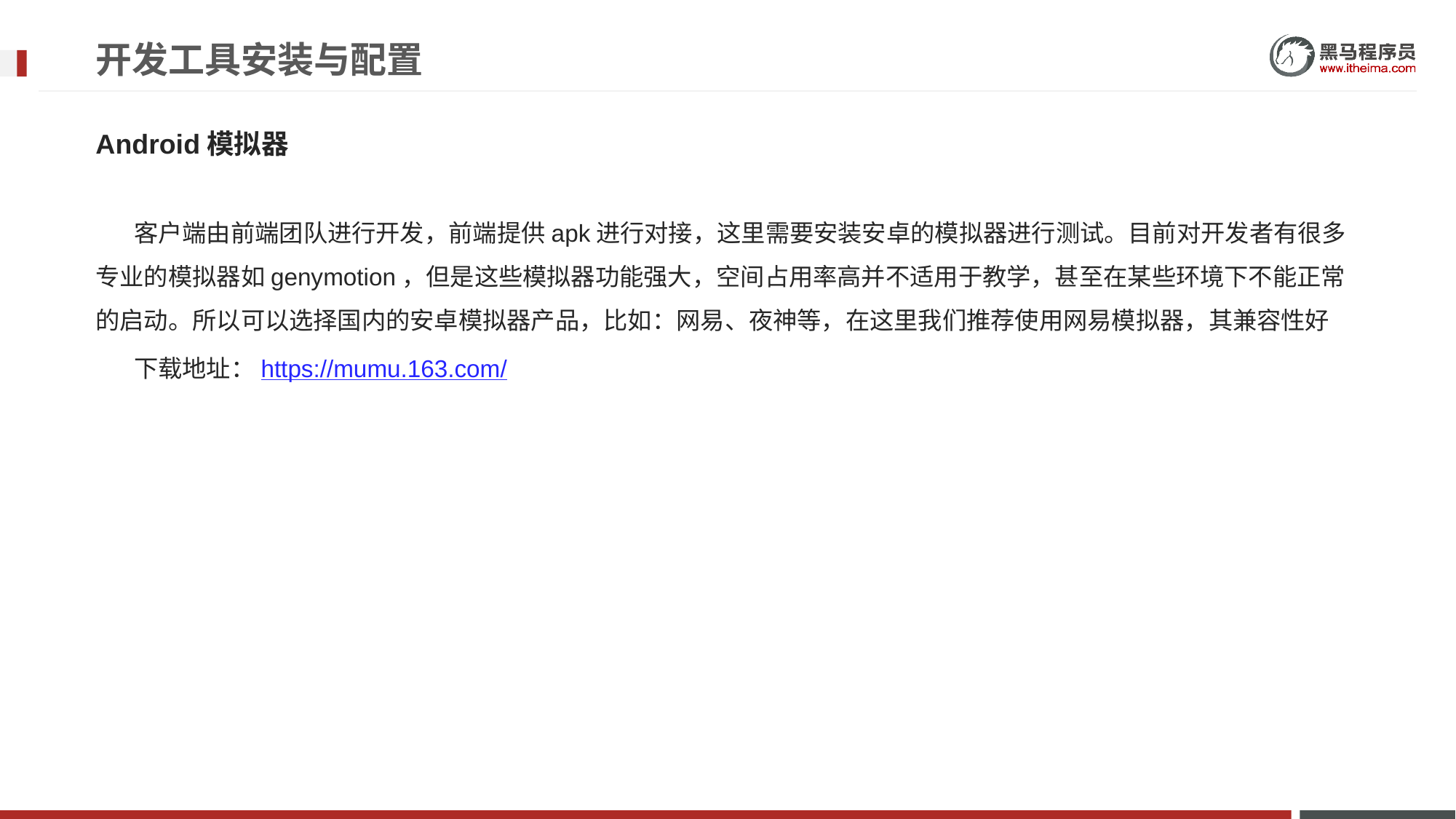

# 开发工具安装与配置
Android模拟器
      客户端由前端团队进行开发，前端提供apk进行对接，这里需要安装安卓的模拟器进行测试。目前对开发者有很多专业的模拟器如genymotion，但是这些模拟器功能强大，空间占用率高并不适用于教学，甚至在某些环境下不能正常的启动。所以可以选择国内的安卓模拟器产品，比如：网易、夜神等，在这里我们推荐使用网易模拟器，其兼容性好
      下载地址：https://mumu.163.com/